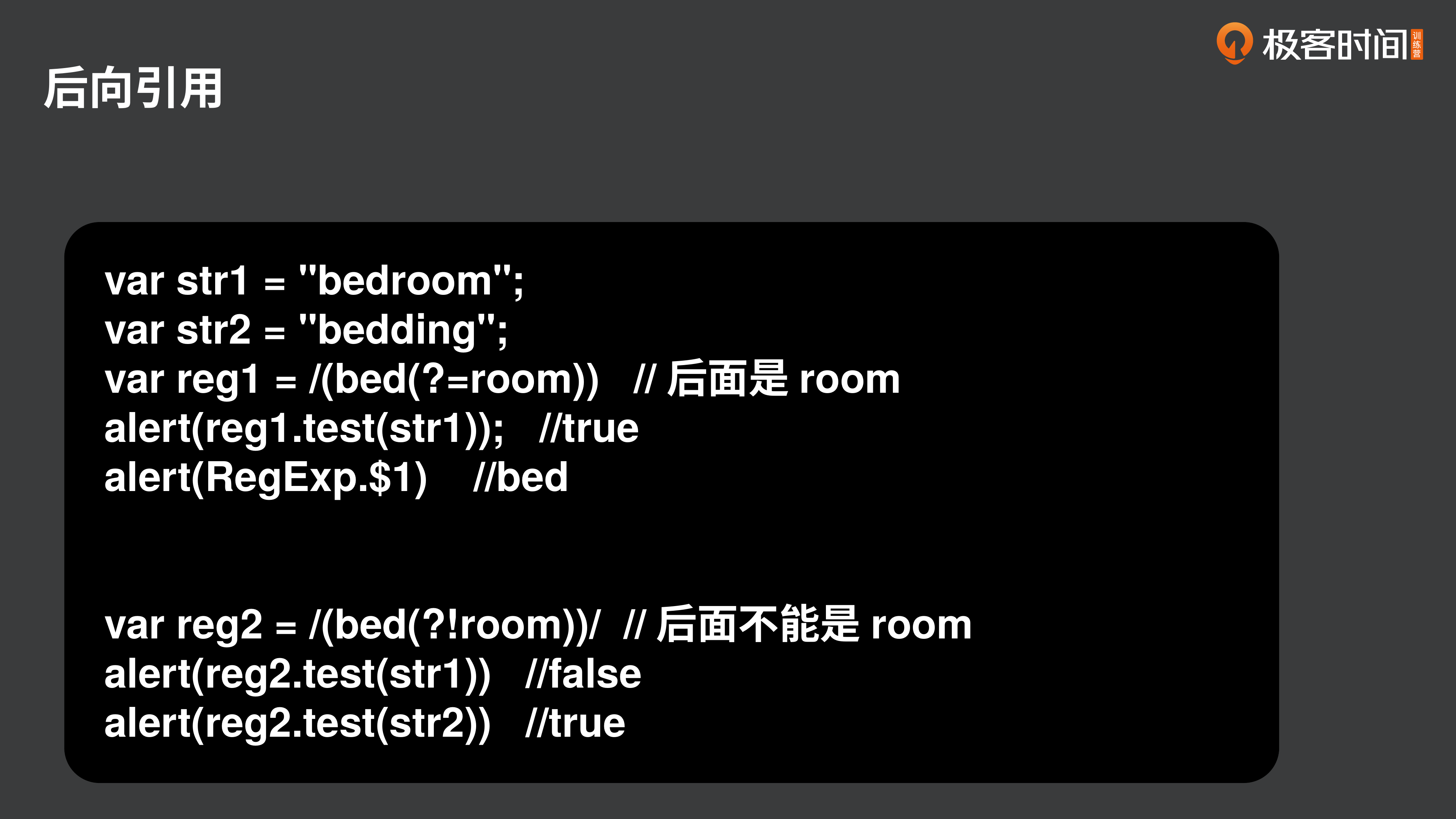

后向引用

var str1 = "bedroom";
var str2 = "bedding";
var reg1 = /(bed(?=room))   //后面是room
alert(reg1.test(str1));   //true
alert(RegExp.$1)    //bed

var reg2 = /(bed(?!room))/  //后面不能是room
alert(reg2.test(str1))   //false
alert(reg2.test(str2))   //true